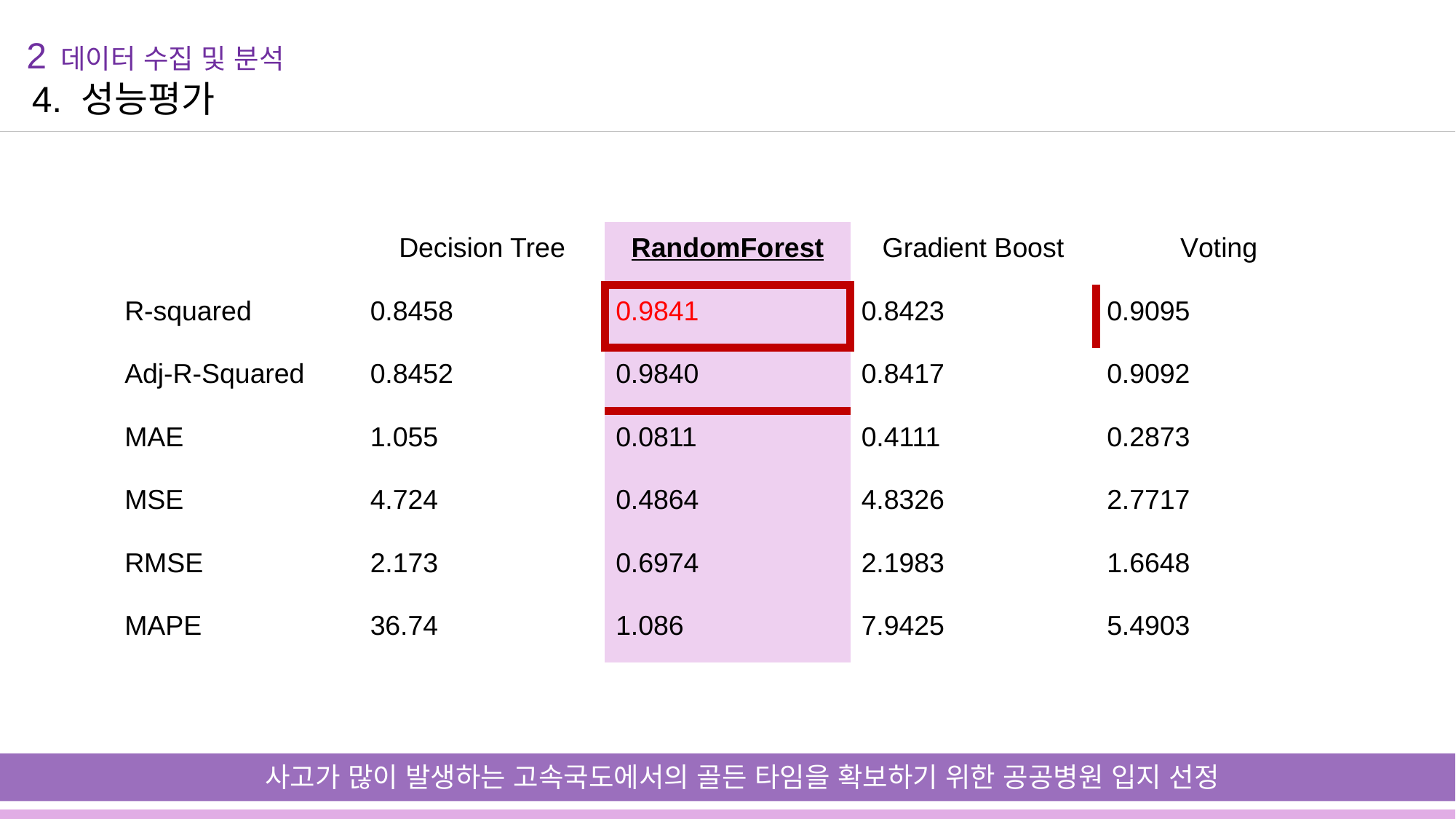

2 데이터 수집 및 분석
4. 성능평가
|  | Decision Tree | RandomForest | Gradient Boost | Voting |
| --- | --- | --- | --- | --- |
| R-squared | 0.8458 | 0.9841 | 0.8423 | 0.9095 |
| Adj-R-Squared | 0.8452 | 0.9840 | 0.8417 | 0.9092 |
| MAE | 1.055 | 0.0811 | 0.4111 | 0.2873 |
| MSE | 4.724 | 0.4864 | 4.8326 | 2.7717 |
| RMSE | 2.173 | 0.6974 | 2.1983 | 1.6648 |
| MAPE | 36.74 | 1.086 | 7.9425 | 5.4903 |

사고가 많이 발생하는 고속국도에서의 골든 타임을 확보하기 위한 공공병원 입지 선정